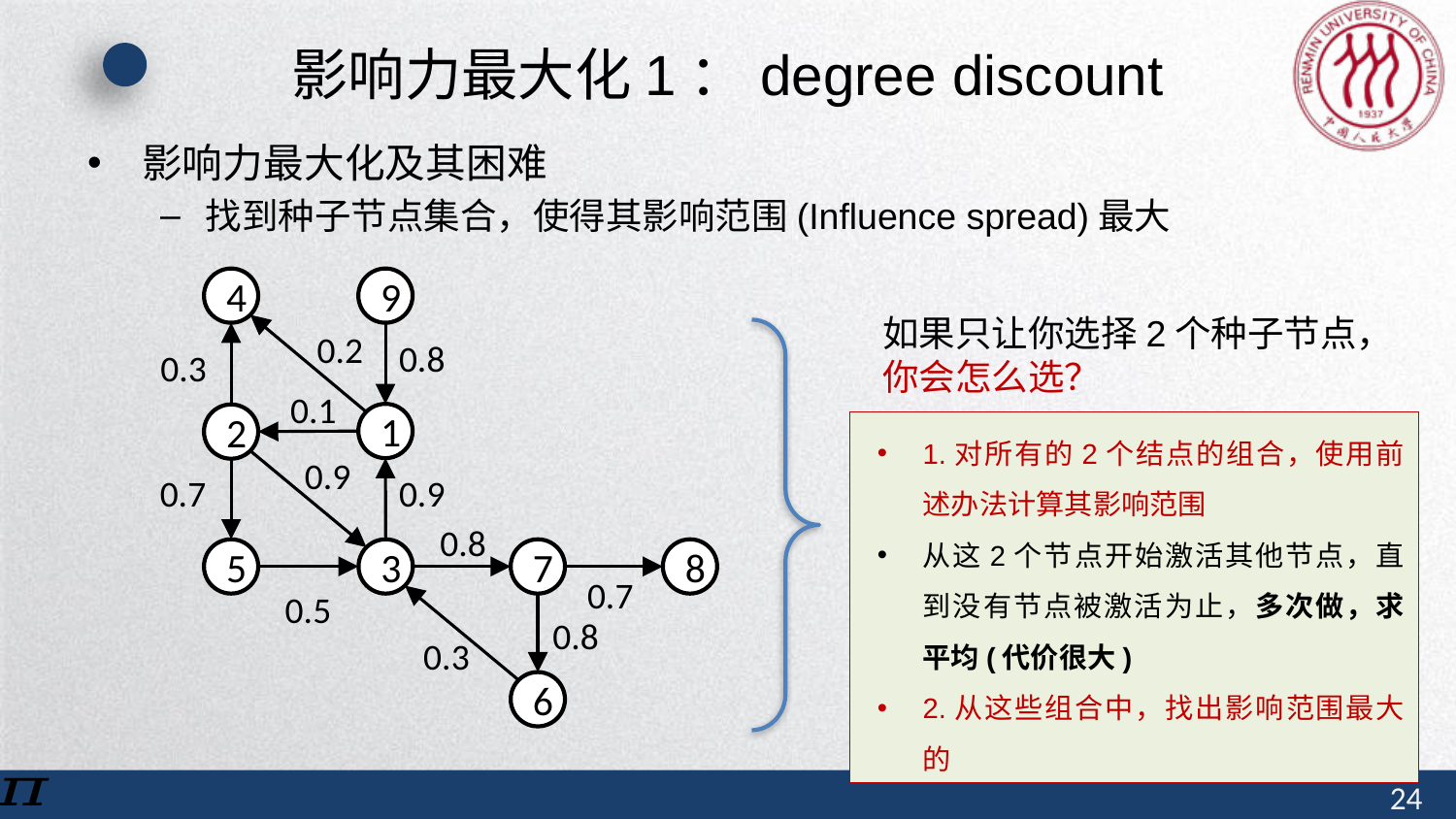

# 影响力最大化1：degree discount
影响力最大化及其困难
找到种子节点集合，使得其影响范围(Influence spread)最大
4
9
1
2
7
8
5
3
6
0.2
0.8
0.3
0.1
0.9
0.7
0.9
0.8
0.7
0.5
0.8
0.3
如果只让你选择2个种子节点，你会怎么选？

1.对所有的2个结点的组合，使用前述办法计算其影响范围
从这2个节点开始激活其他节点，直到没有节点被激活为止，多次做，求平均(代价很大)
2.从这些组合中，找出影响范围最大的